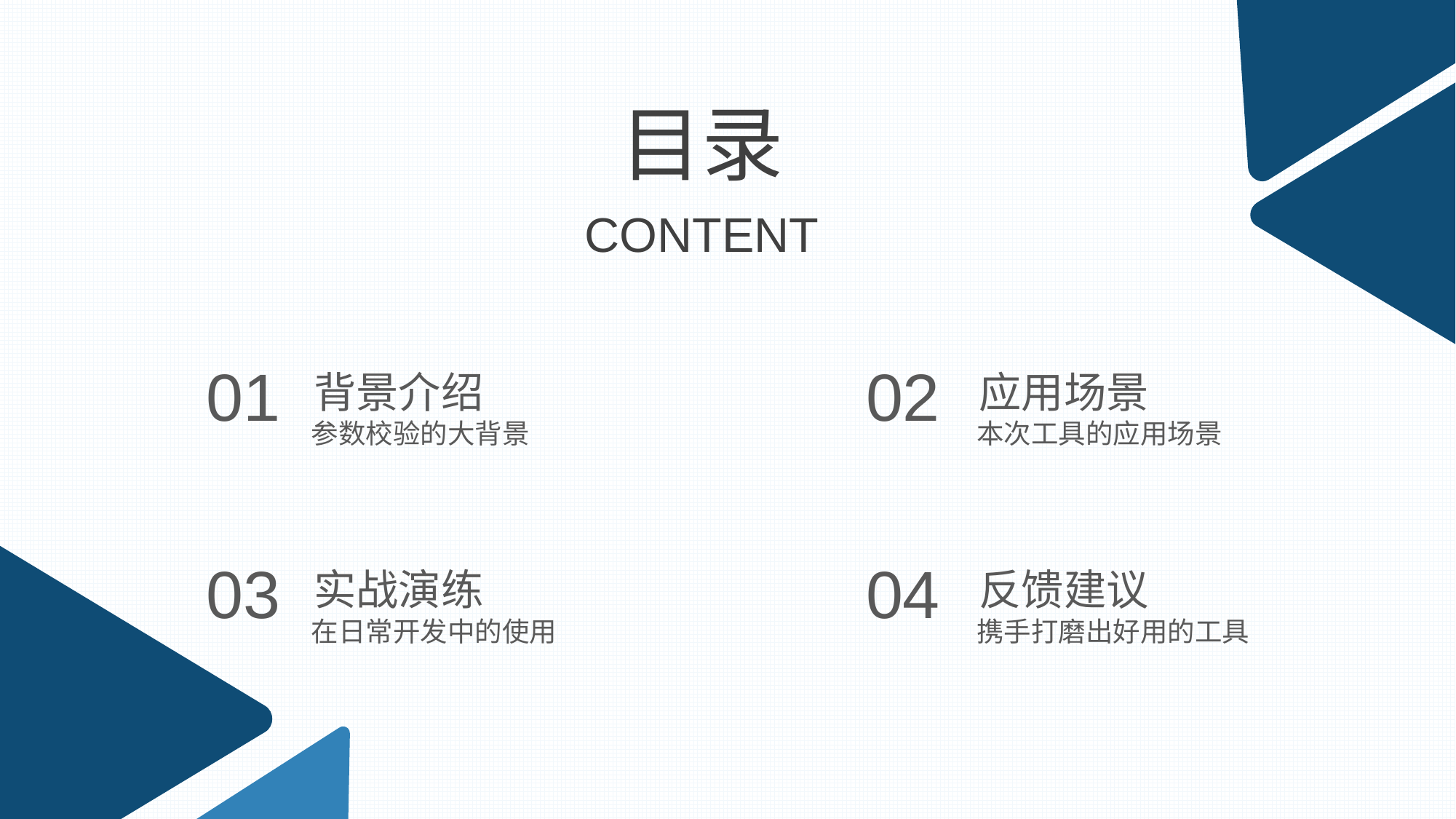

目录
CONTENT
背景介绍
参数校验的大背景
应用场景
本次工具的应用场景
01
02
实战演练
在日常开发中的使用
反馈建议
携手打磨出好用的工具
03
04